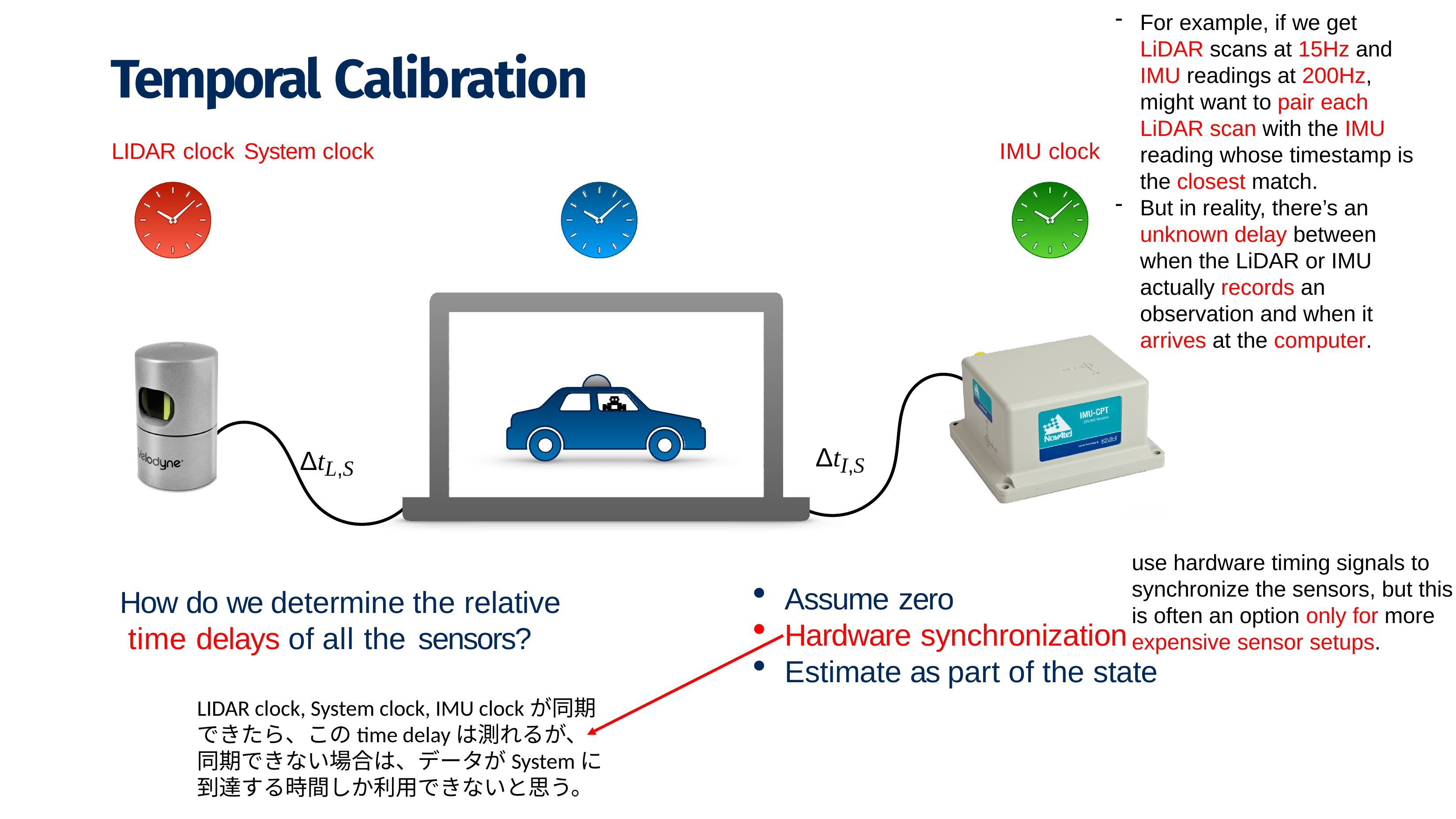

For example, if we get LiDAR scans at 15Hz and IMU readings at 200Hz, might want to pair each LiDAR scan with the IMU reading whose timestamp is the closest match.
But in reality, there’s an unknown delay between when the LiDAR or IMU actually records an observation and when it arrives at the computer.
# Temporal Calibration
LIDAR clock	System clock
IMU clock

ΔtI,S
ΔtL,S

use hardware timing signals to synchronize the sensors, but this is often an option only for more expensive sensor setups.
Assume zero
Hardware synchronization
Estimate as part of the state
How do we determine the relative  time delays of all the sensors?
LIDAR clock, System clock, IMU clockが同期できたら、このtime delayは測れるが、同期できない場合は、データがSystemに到達する時間しか利用できないと思う。